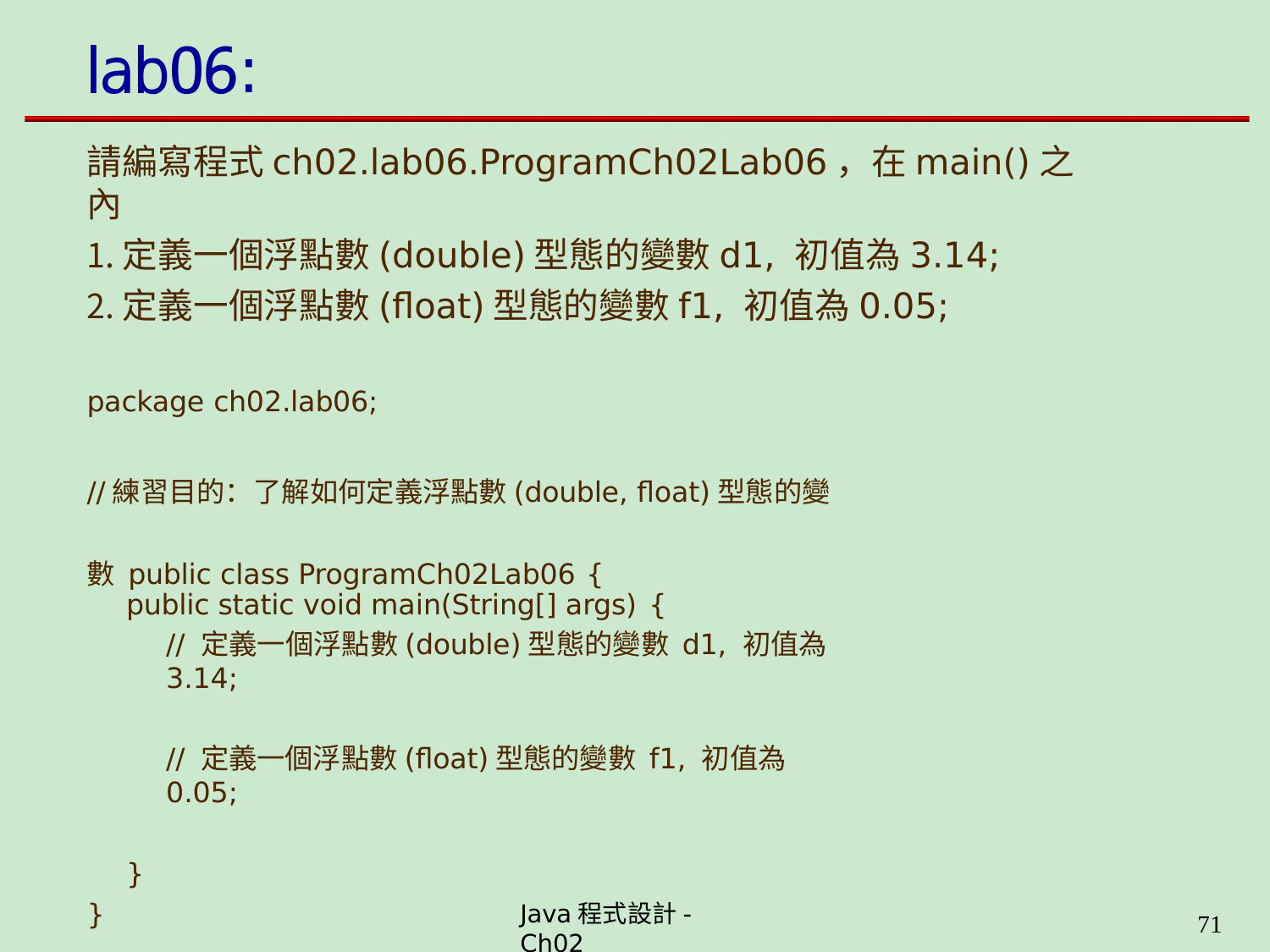

# lab06:
請編寫程式ch02.lab06.ProgramCh02Lab06，在main()之內
定義一個浮點數(double)型態的變數d1, 初值為3.14;
定義一個浮點數(float)型態的變數f1, 初值為0.05;

package ch02.lab06;
//練習目的：了解如何定義浮點數(double, float)型態的變數 public class ProgramCh02Lab06 {
public static void main(String[] args) {
// 定義一個浮點數(double)型態的變數 d1, 初值為 3.14;

// 定義一個浮點數(float)型態的變數 f1, 初值為 0.05;

}
}
Java程式設計-Ch02
71